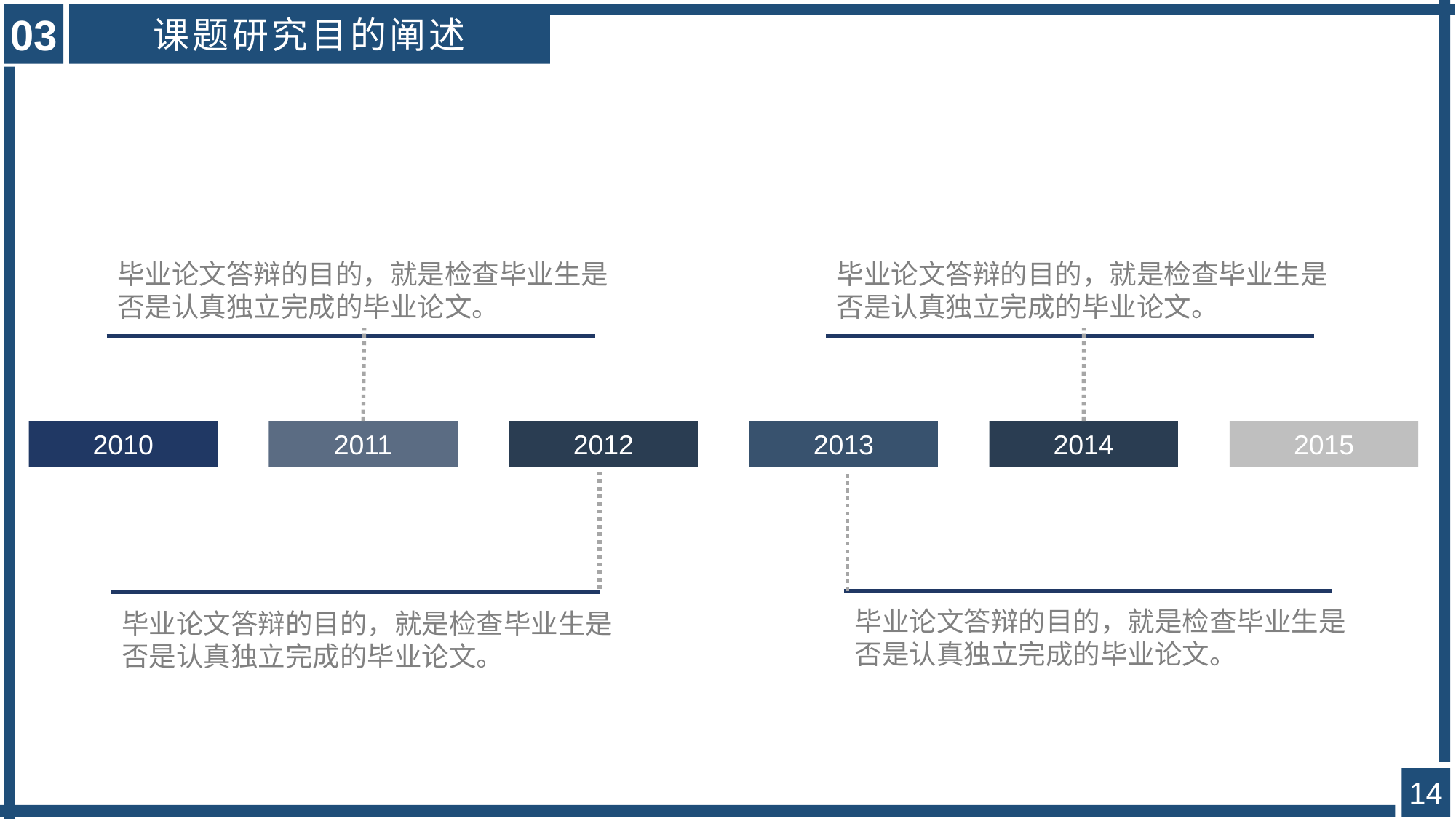

03
课题研究目的阐述

毕业论文答辩的目的，就是检查毕业生是否是认真独立完成的毕业论文。
毕业论文答辩的目的，就是检查毕业生是否是认真独立完成的毕业论文。

2010
2011
2012
2013
2014
2015

毕业论文答辩的目的，就是检查毕业生是否是认真独立完成的毕业论文。
毕业论文答辩的目的，就是检查毕业生是否是认真独立完成的毕业论文。

14